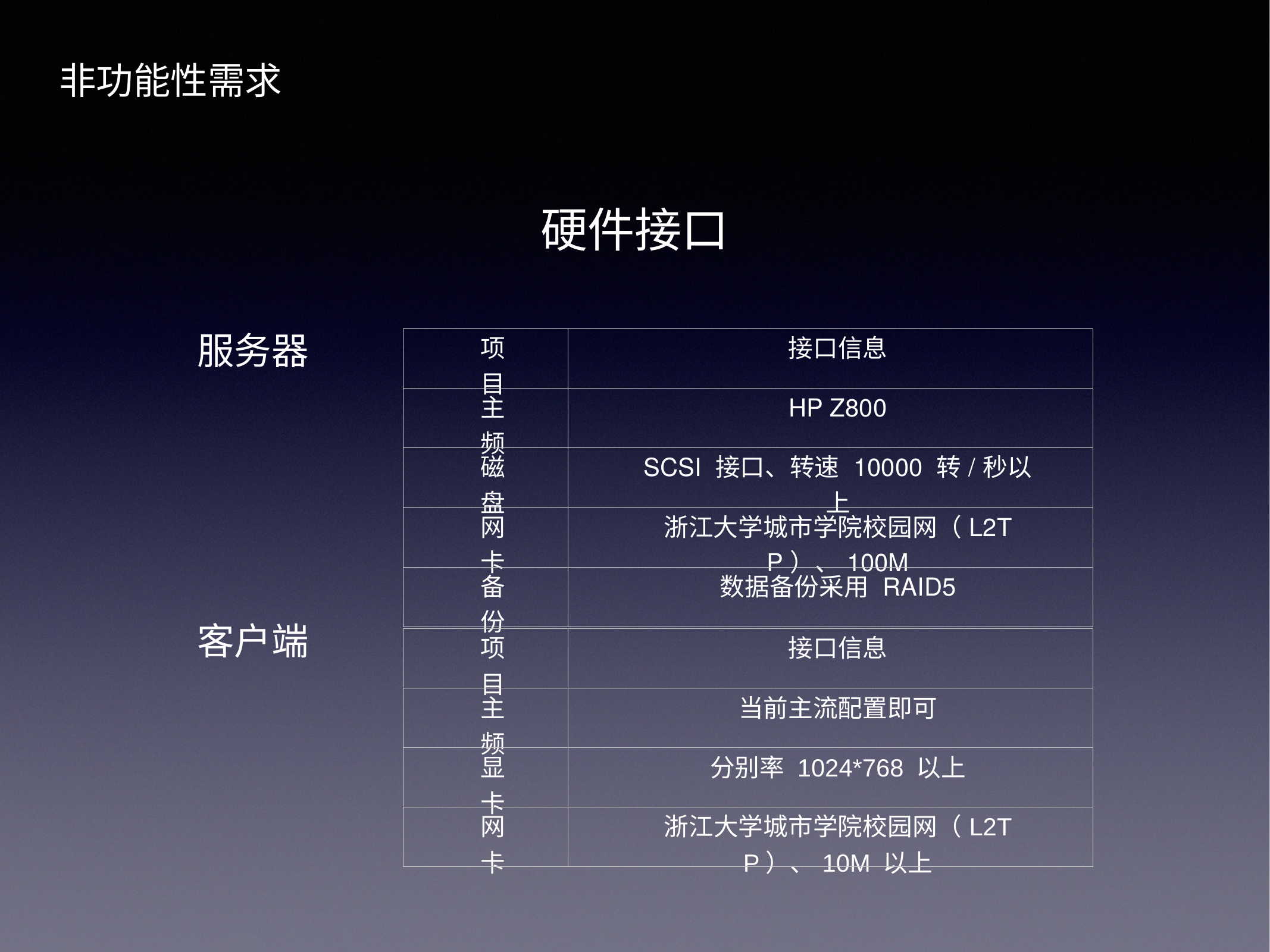

非功能性需求
硬件接口
服务器
| 项目 | 接口信息 |
| --- | --- |
| 主频 | HP Z800 |
| 磁盘 | SCSI 接口、转速 10000 转/秒以上 |
| 网卡 | 浙江大学城市学院校园网（L2TP）、100M |
| 备份 | 数据备份采用 RAID5 |
客户端
| 项目 | 接口信息 |
| --- | --- |
| 主频 | 当前主流配置即可 |
| 显卡 | 分别率 1024\*768 以上 |
| 网卡 | 浙江大学城市学院校园网（L2TP）、10M 以上 |